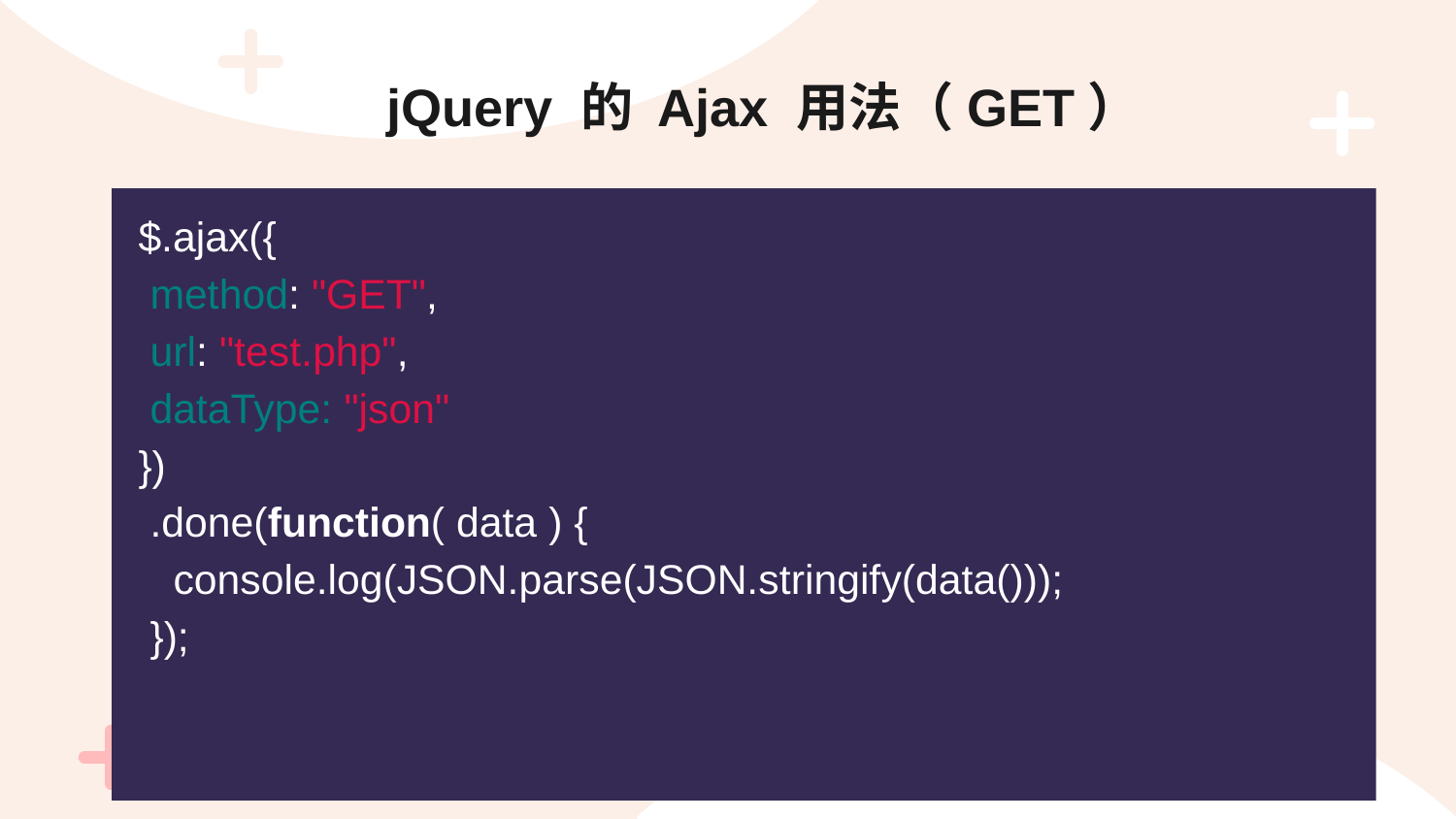

# jQuery 的 Ajax 用法（GET）
$.ajax({
 method: "GET",
 url: "test.php",
 dataType: "json"
})
 .done(function( data ) {
   console.log(JSON.parse(JSON.stringify(data()));
 });